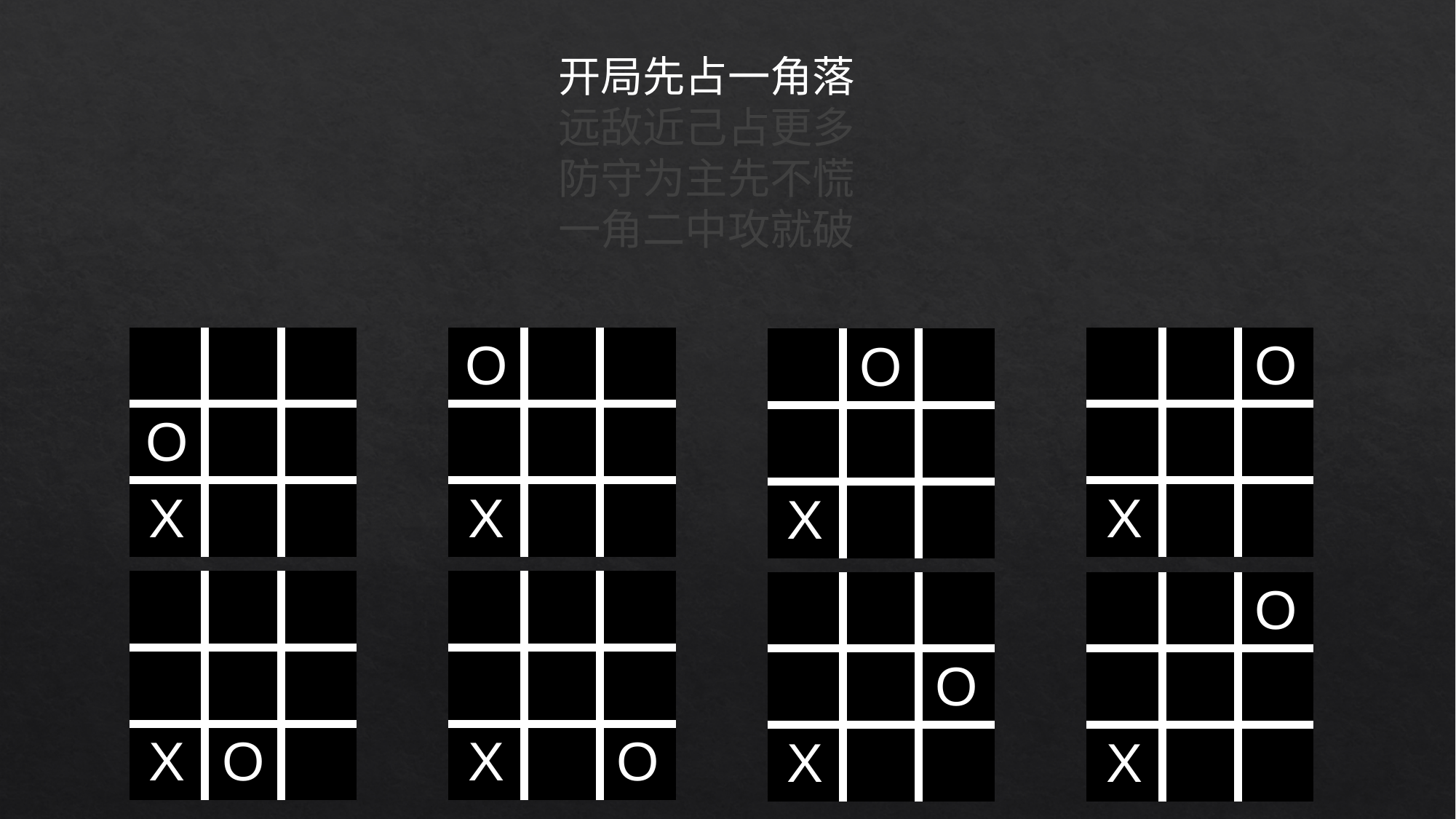

开局先占一角落
远敌近己占更多
防守为主先不慌
一角二中攻就破
|  |  |  |
| --- | --- | --- |
| O |  |  |
| X |  |  |
| O |  |  |
| --- | --- | --- |
|  |  |  |
| X |  |  |
|  |  | O |
| --- | --- | --- |
|  |  |  |
| X |  |  |
|  | O |  |
| --- | --- | --- |
|  |  |  |
| X |  |  |
|  |  |  |
| --- | --- | --- |
|  |  |  |
| X | O |  |
|  |  |  |
| --- | --- | --- |
|  |  |  |
| X |  | O |
|  |  |  |
| --- | --- | --- |
|  |  | O |
| X |  |  |
|  |  | O |
| --- | --- | --- |
|  |  |  |
| X |  |  |